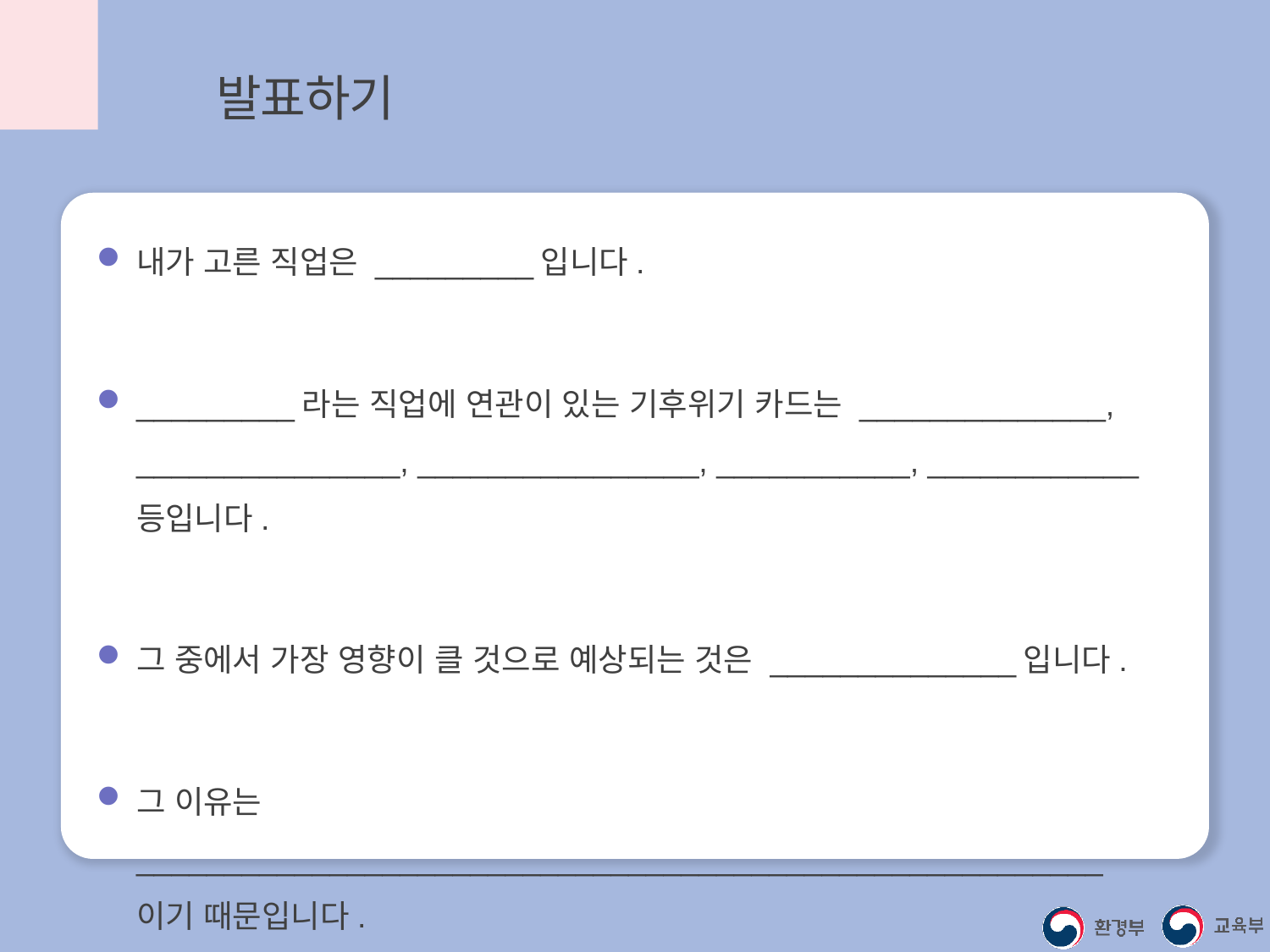

결과 발표하기

내가 고른 직업은 _________입니다.
_________라는 직업에 연관이 있는 기후위기 카드는 ______________, _______________, ________________, ___________, ____________ 등입니다.
그 중에서 가장 영향이 클 것으로 예상되는 것은 ______________입니다.
그 이유는 _______________________________________________________  이기 때문입니다.